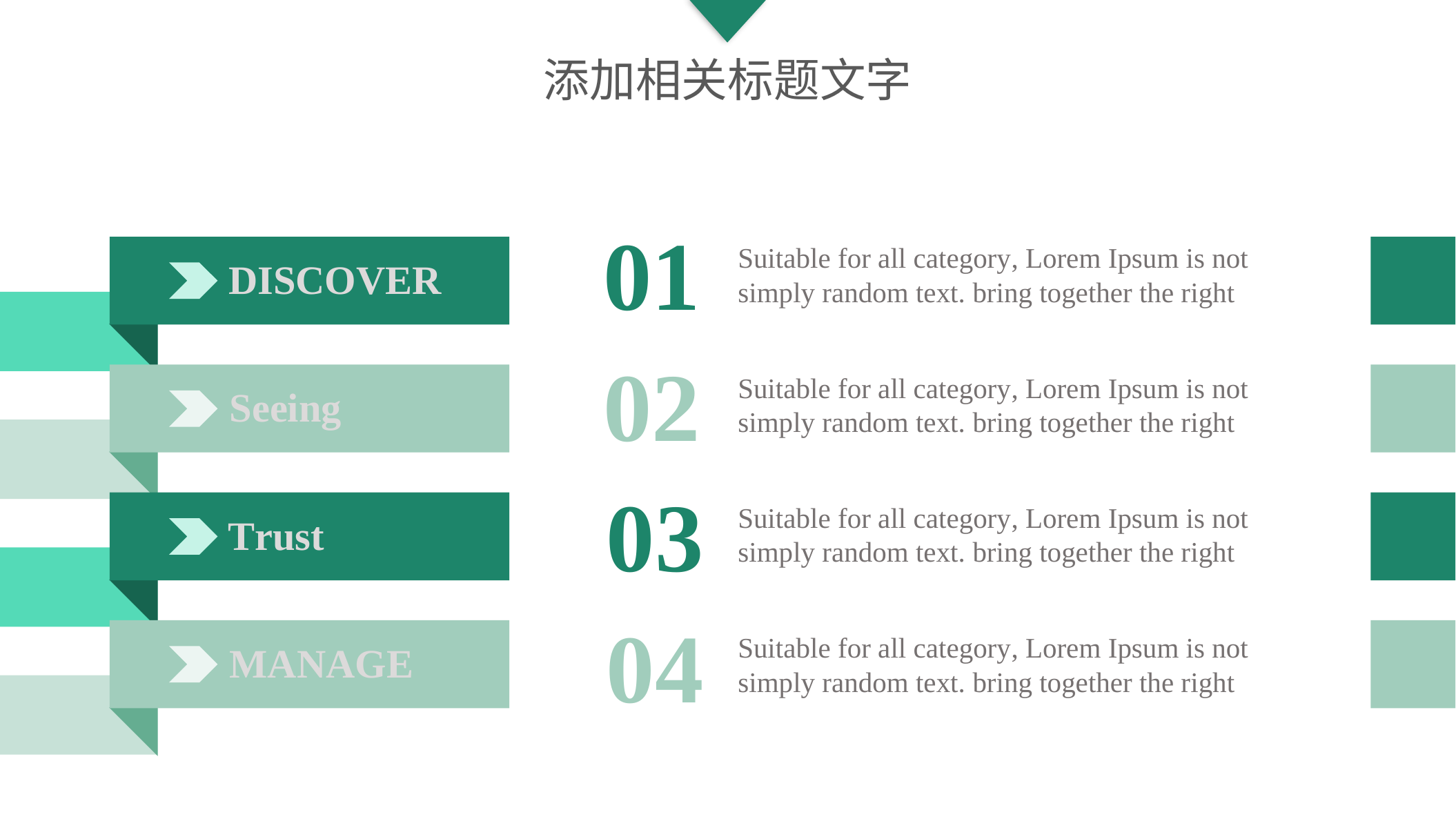

添加相关标题文字
01
Suitable for all category, Lorem Ipsum is not simply random text. bring together the right

DISCOVER

02

Suitable for all category, Lorem Ipsum is not simply random text. bring together the right
Seeing

03

Suitable for all category, Lorem Ipsum is not simply random text. bring together the right
Trust

04

Suitable for all category, Lorem Ipsum is not simply random text. bring together the right
MANAGE